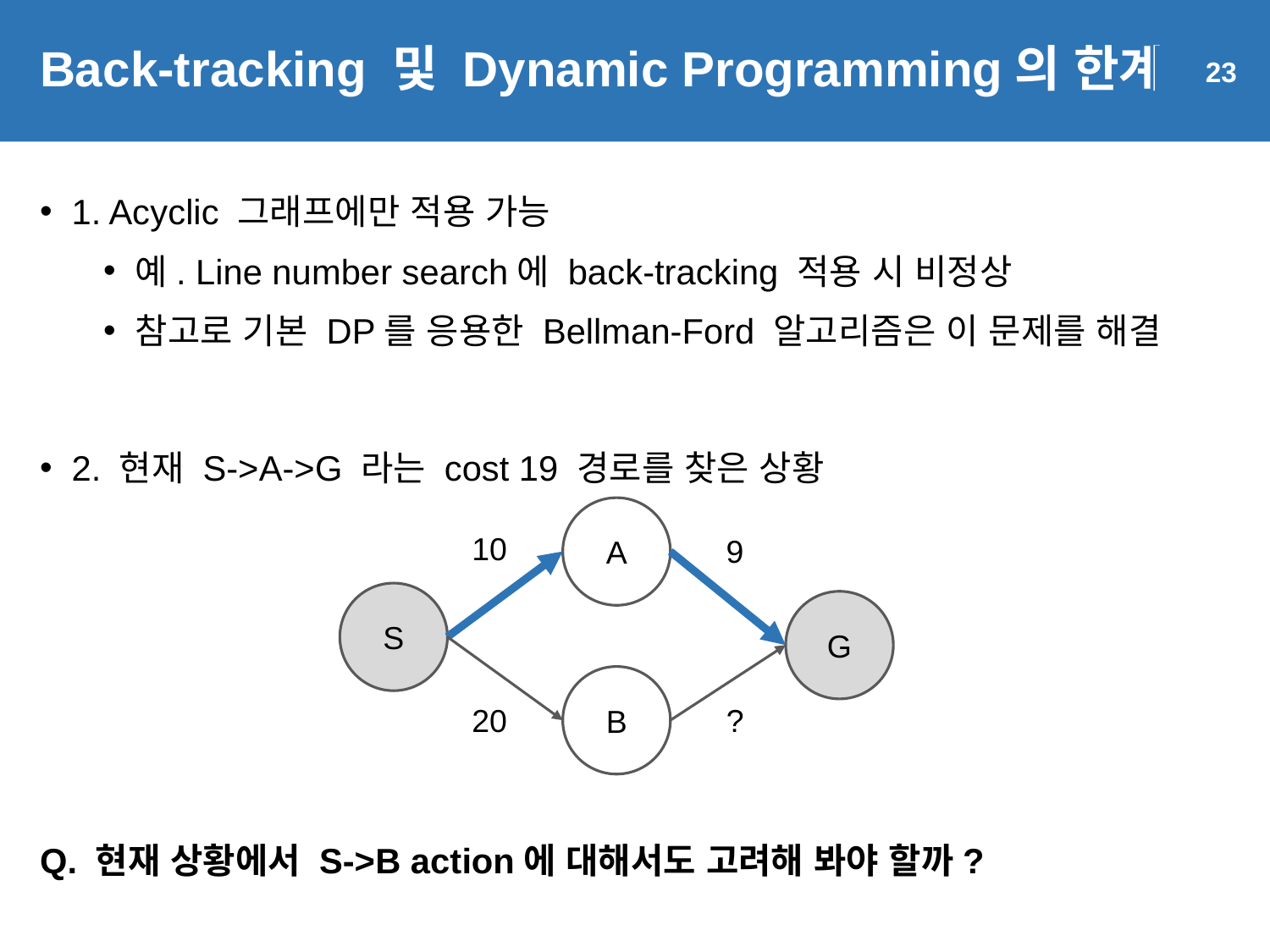

# Back-tracking 및 Dynamic Programming의 한계
23
1. Acyclic 그래프에만 적용 가능
예. Line number search에 back-tracking 적용 시 비정상
참고로 기본 DP를 응용한 Bellman-Ford 알고리즘은 이 문제를 해결

2. 현재 S->A->G 라는 cost 19 경로를 찾은 상황

Q. 현재 상황에서 S->B action에 대해서도 고려해 봐야 할까?
A
10
9
S
G
B
20
?